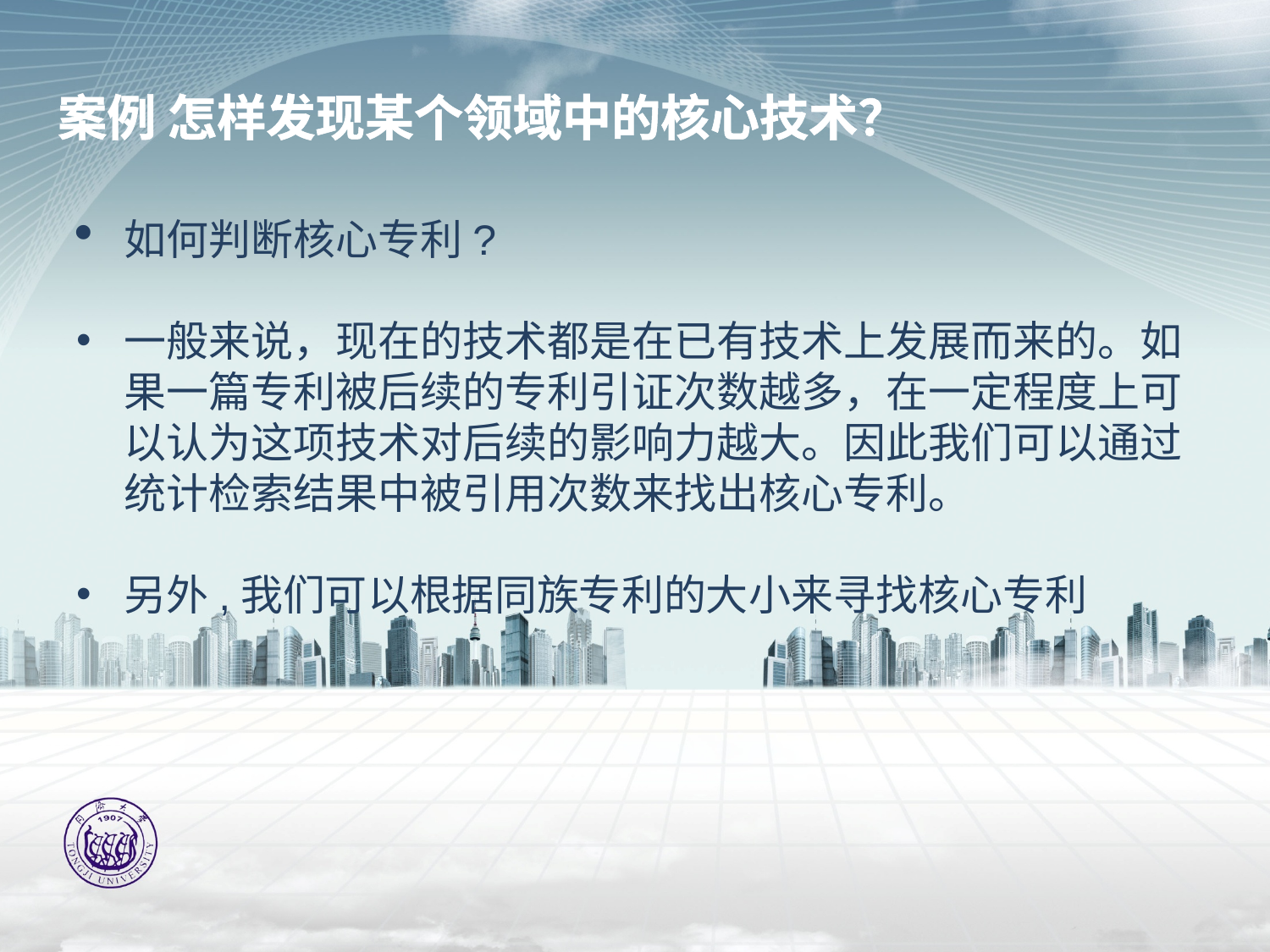

# 案例 怎样发现某个领域中的核心技术？
如何判断核心专利?

一般来说，现在的技术都是在已有技术上发展而来的。如果一篇专利被后续的专利引证次数越多，在一定程度上可以认为这项技术对后续的影响力越大。因此我们可以通过统计检索结果中被引用次数来找出核心专利。

另外,我们可以根据同族专利的大小来寻找核心专利